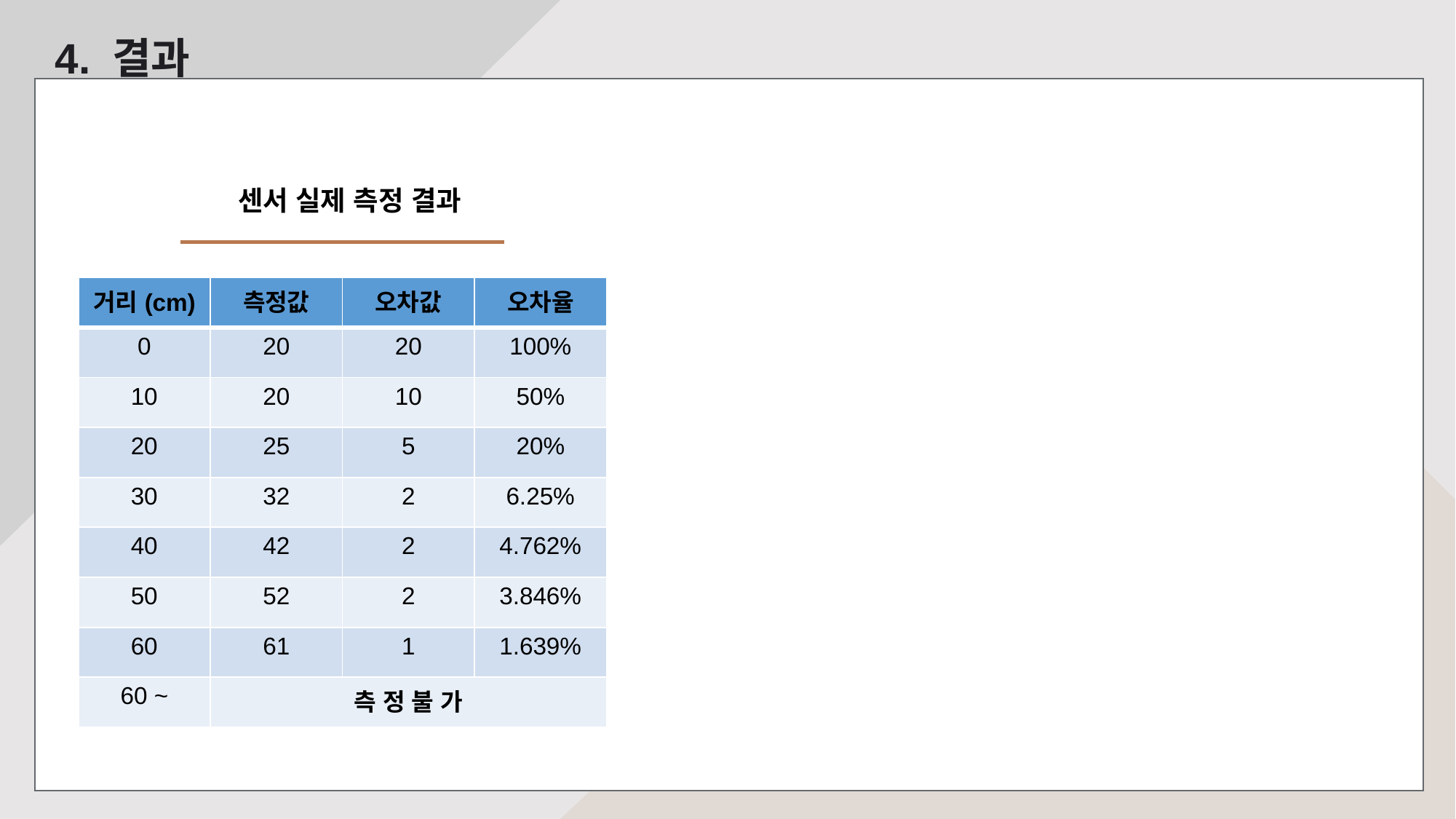

4. 결과

| 센서 실제 측정 결과 |
| --- |
| 거리(cm) | 측정값 | 오차값 | 오차율 |
| --- | --- | --- | --- |
| 0 | 20 | 20 | 100% |
| 10 | 20 | 10 | 50% |
| 20 | 25 | 5 | 20% |
| 30 | 32 | 2 | 6.25% |
| 40 | 42 | 2 | 4.762% |
| 50 | 52 | 2 | 3.846% |
| 60 | 61 | 1 | 1.639% |
| 60 ~ | 측 정 불 가 |  |  |